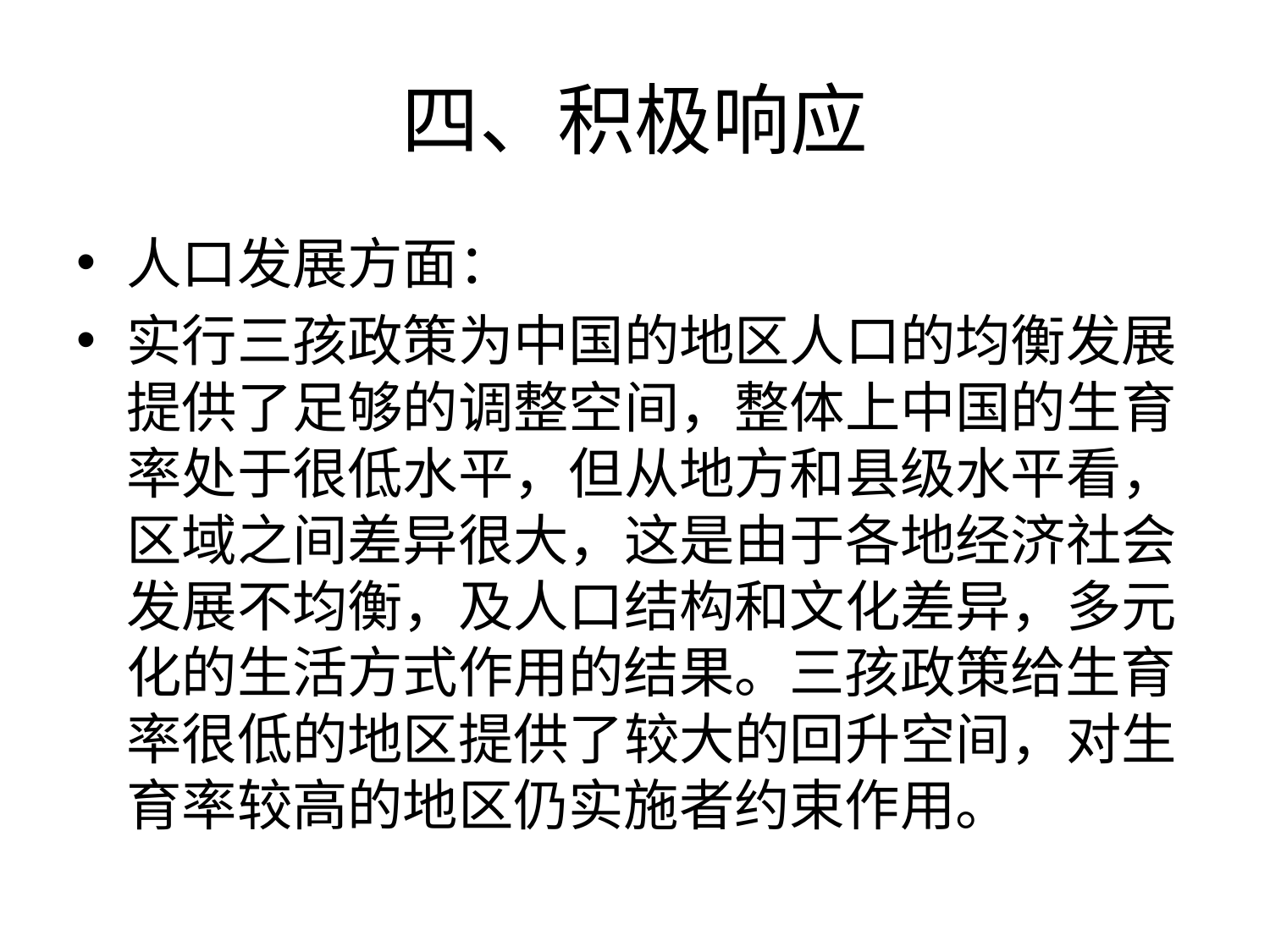

# 四、积极响应
人口发展方面：
实行三孩政策为中国的地区人口的均衡发展提供了足够的调整空间，整体上中国的生育率处于很低水平，但从地方和县级水平看，区域之间差异很大，这是由于各地经济社会发展不均衡，及人口结构和文化差异，多元化的生活方式作用的结果。三孩政策给生育率很低的地区提供了较大的回升空间，对生育率较高的地区仍实施者约束作用。